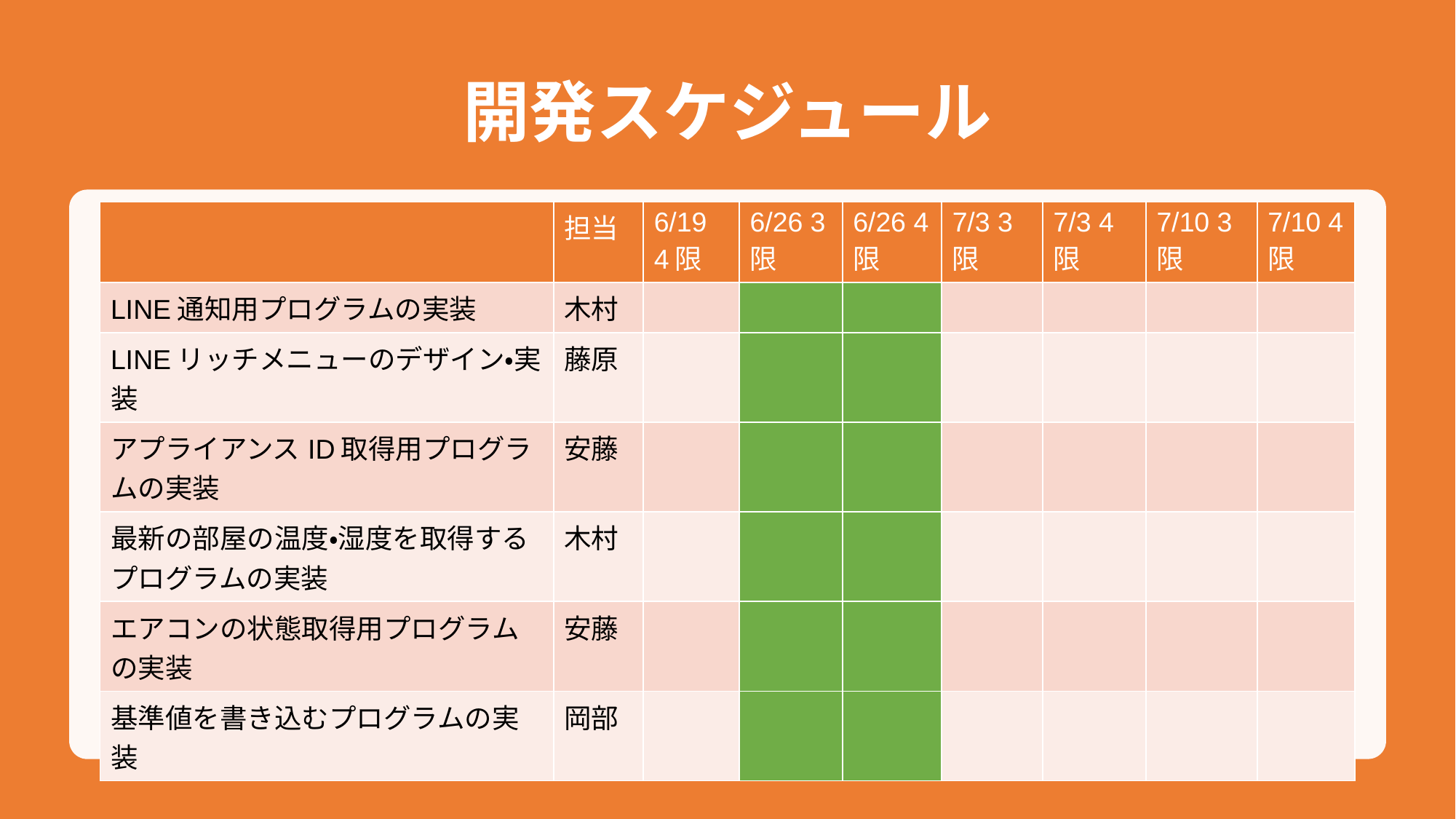

# 開発スケジュール

|  | 担当 | 6/19 4限 | 6/26 3限 | 6/26 4限 | 7/3 3限 | 7/3 4限 | 7/10 3限 | 7/10 4限 |
| --- | --- | --- | --- | --- | --- | --- | --- | --- |
| LINE通知用プログラムの実装 | 木村 |  |  |  |  |  |  |  |
| LINEリッチメニューのデザイン・実装 | 藤原 |  |  |  |  |  |  |  |
| アプライアンスID取得用プログラムの実装 | 安藤 |  |  |  |  |  |  |  |
| 最新の部屋の温度・湿度を取得するプログラムの実装 | 木村 |  |  |  |  |  |  |  |
| エアコンの状態取得用プログラムの実装 | 安藤 |  |  |  |  |  |  |  |
| 基準値を書き込むプログラムの実装 | 岡部 |  |  |  |  |  |  |  |